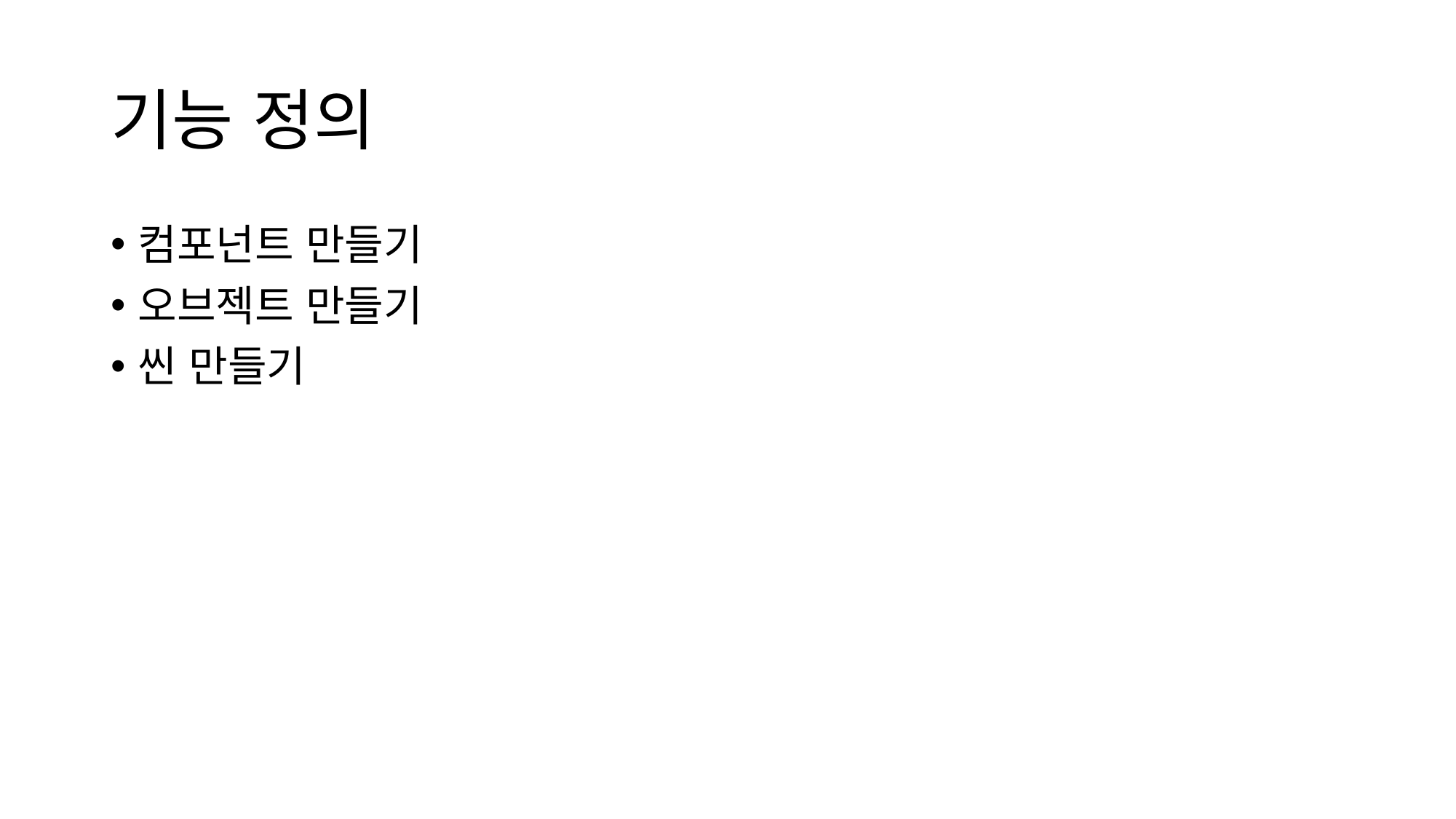

# 기능 정의
컴포넌트 만들기
오브젝트 만들기
씬 만들기